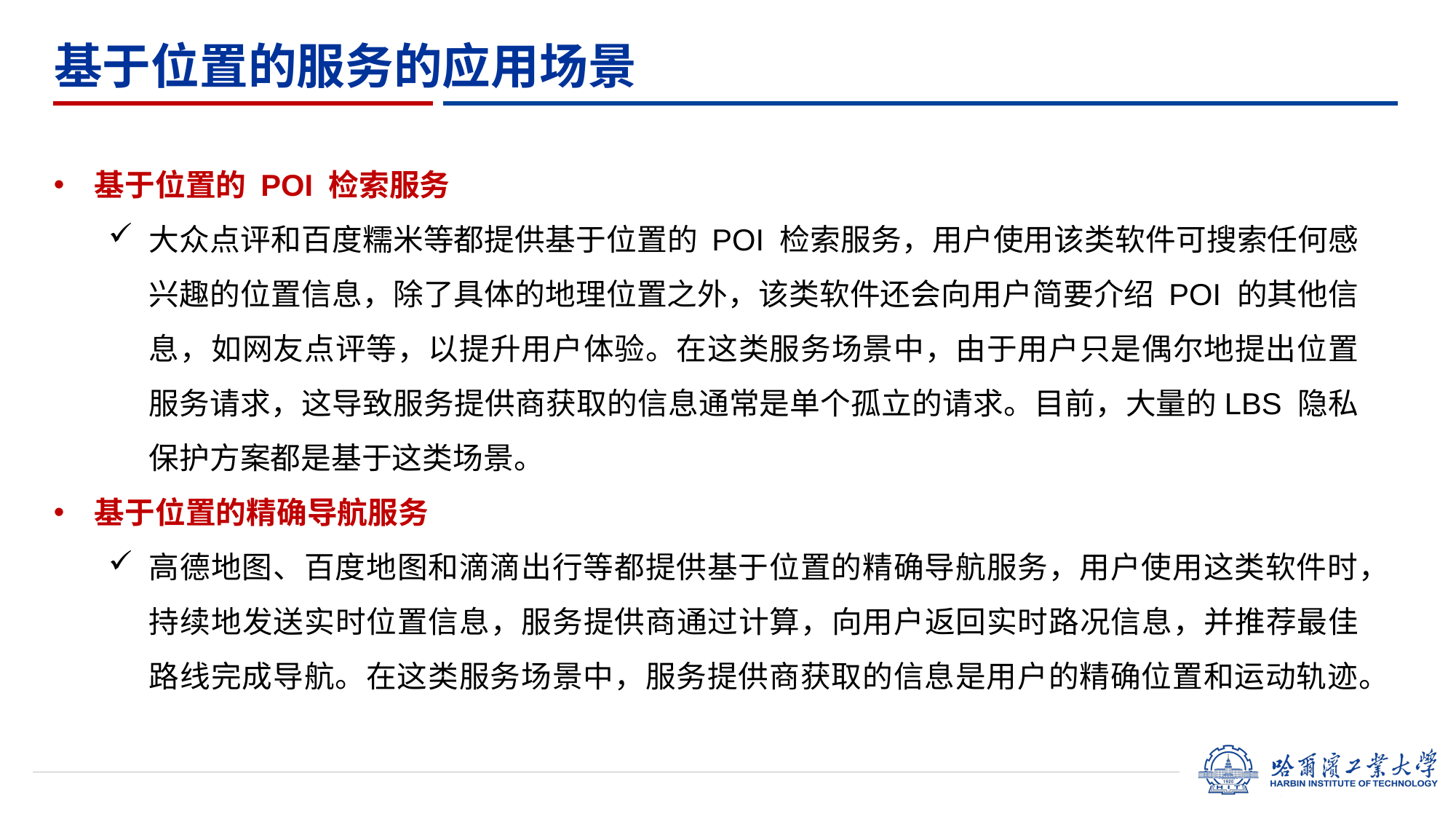

# 基于位置的服务的应用场景
基于位置的 POI 检索服务
大众点评和百度糯米等都提供基于位置的 POI 检索服务，用户使用该类软件可搜索任何感兴趣的位置信息，除了具体的地理位置之外，该类软件还会向用户简要介绍 POI 的其他信息，如网友点评等，以提升用户体验。在这类服务场景中，由于用户只是偶尔地提出位置服务请求，这导致服务提供商获取的信息通常是单个孤立的请求。目前，大量的LBS 隐私保护方案都是基于这类场景。
基于位置的精确导航服务
高德地图、百度地图和滴滴出行等都提供基于位置的精确导航服务，用户使用这类软件时，持续地发送实时位置信息，服务提供商通过计算，向用户返回实时路况信息，并推荐最佳路线完成导航。在这类服务场景中，服务提供商获取的信息是用户的精确位置和运动轨迹。